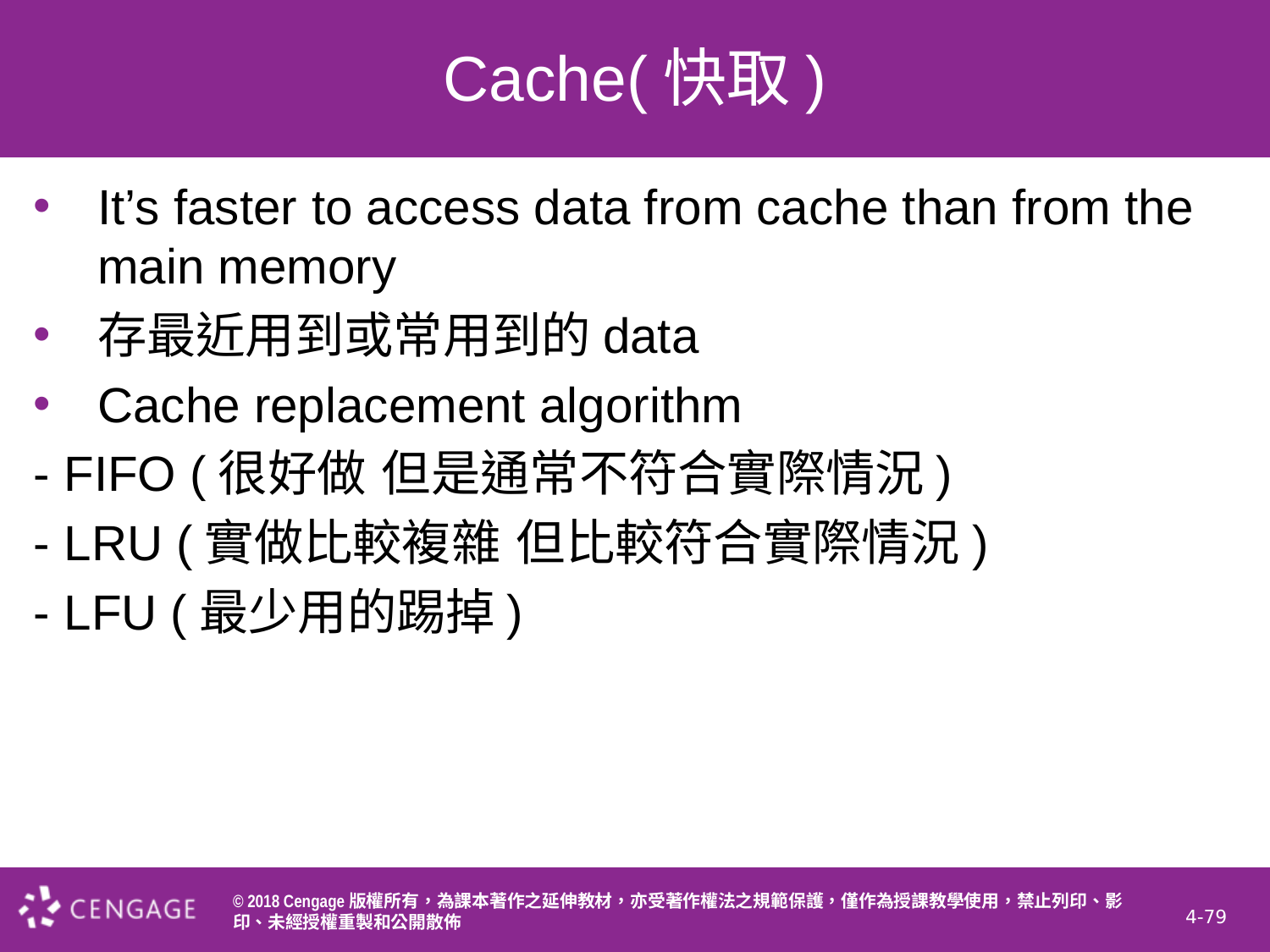

# Cache(快取)
It’s faster to access data from cache than from the main memory
存最近用到或常用到的data
Cache replacement algorithm
- FIFO (很好做 但是通常不符合實際情況)
- LRU (實做比較複雜 但比較符合實際情況)
- LFU (最少用的踢掉)